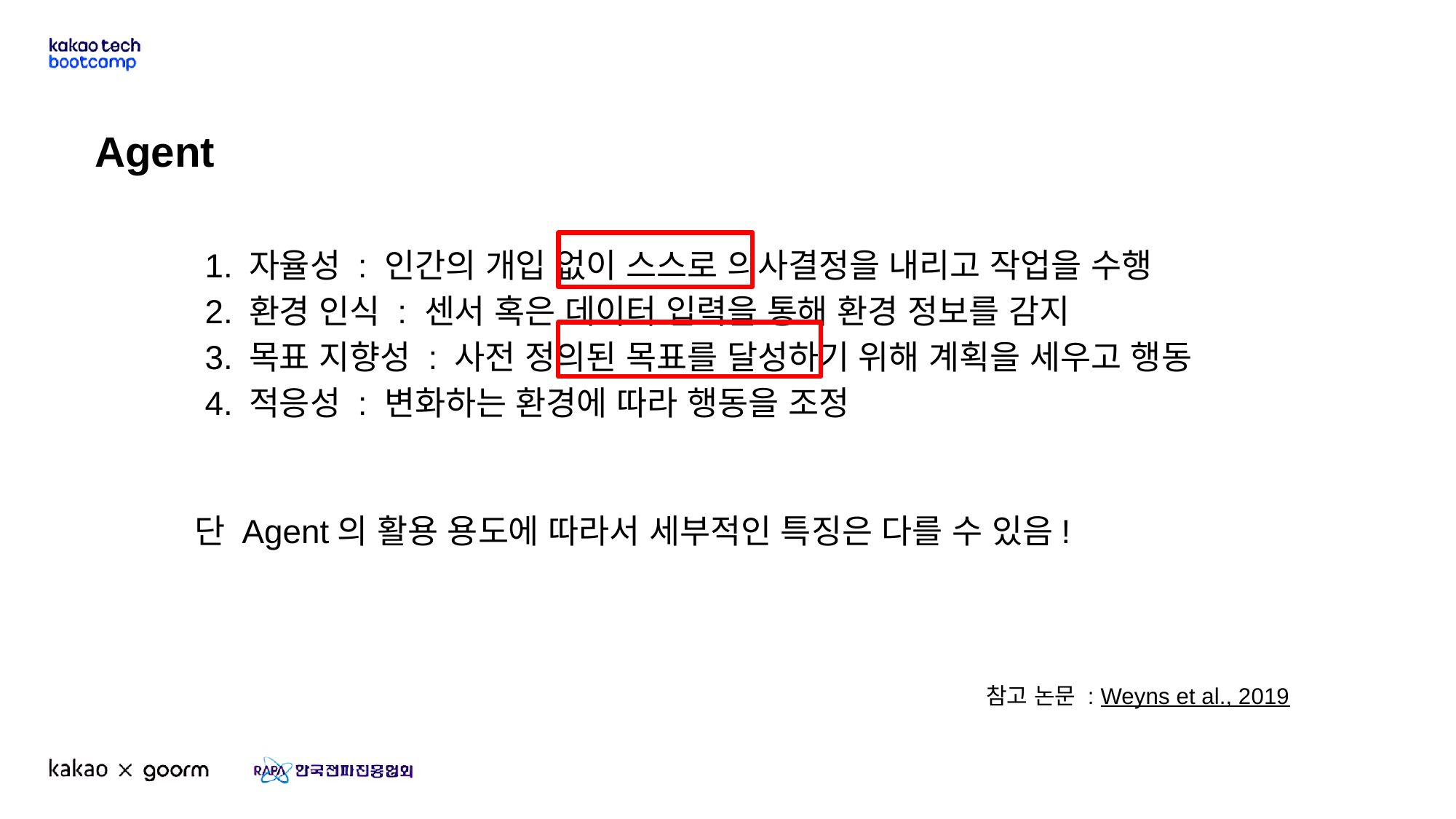

Agent
자율성 : 인간의 개입 없이 스스로 의사결정을 내리고 작업을 수행
환경 인식 : 센서 혹은 데이터 입력을 통해 환경 정보를 감지
목표 지향성 : 사전 정의된 목표를 달성하기 위해 계획을 세우고 행동
적응성 : 변화하는 환경에 따라 행동을 조정

단 Agent의 활용 용도에 따라서 세부적인 특징은 다를 수 있음!

참고 논문 : Weyns et al., 2019